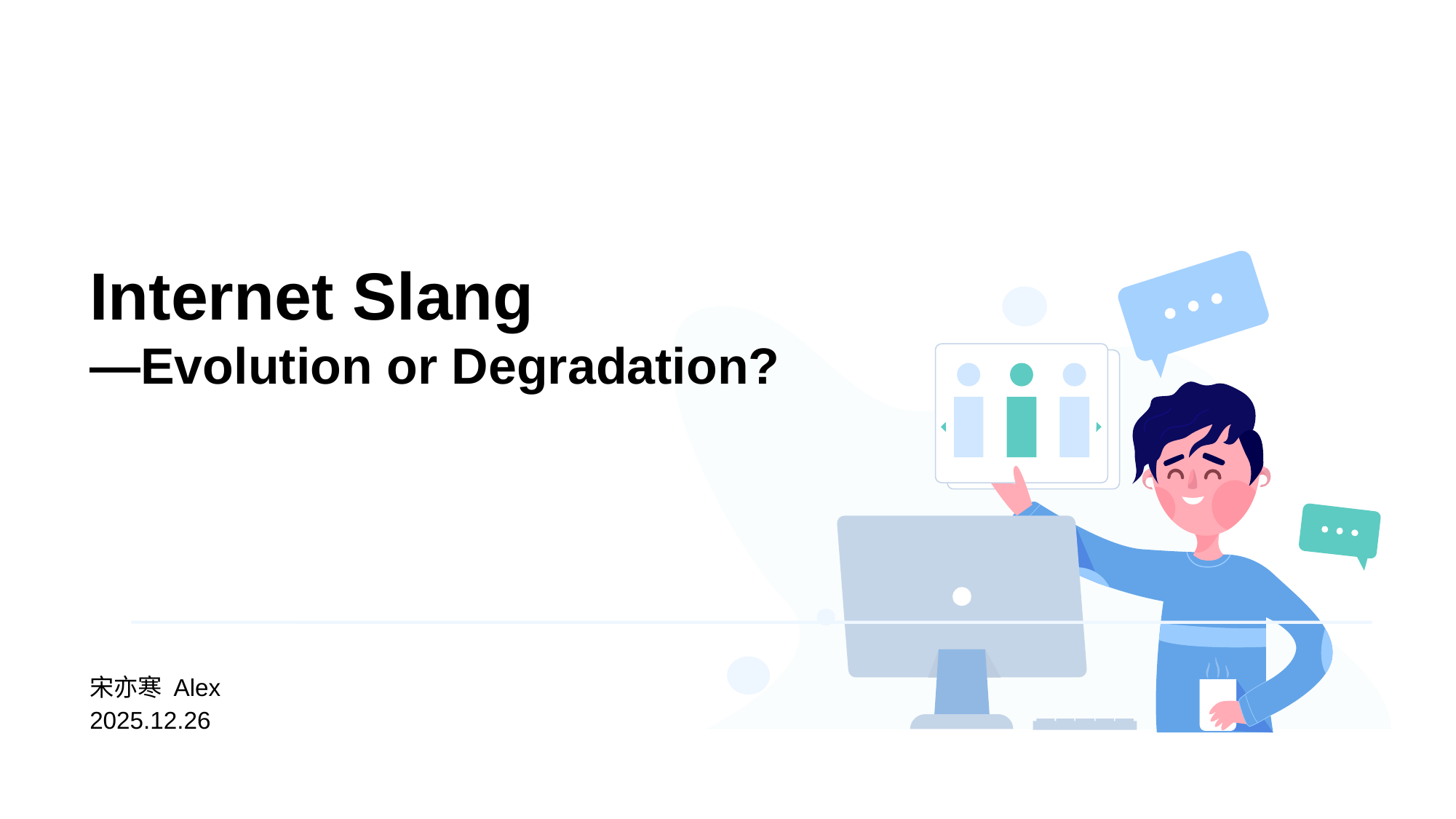

# Internet Slang —Evolution or Degradation?
宋亦寒 Alex
2025.12.26